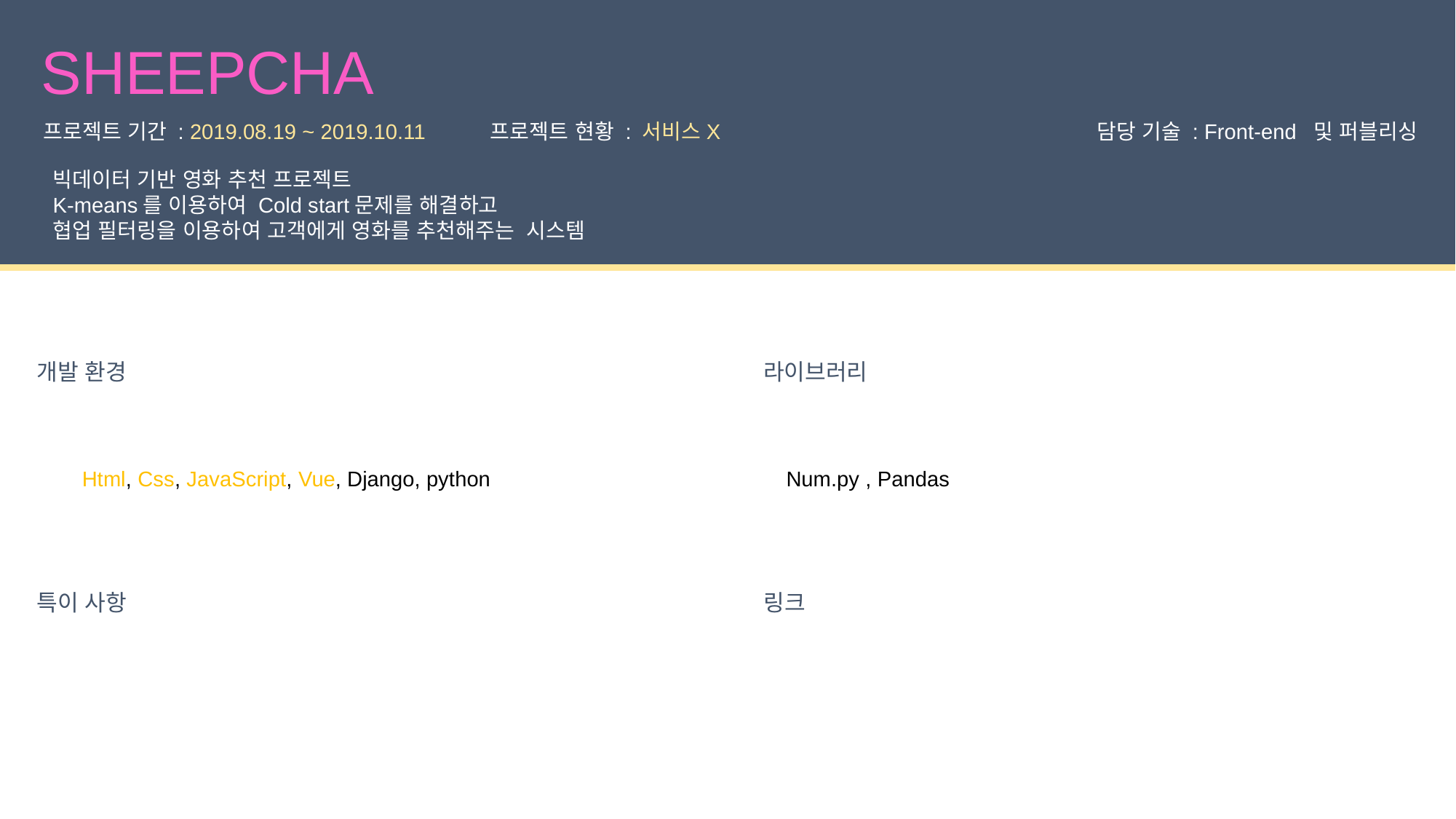

SHEEPCHA
프로젝트 현황 : 서비스X
담당 기술 : Front-end  및 퍼블리싱
프로젝트 기간 : 2019.08.19 ~ 2019.10.11
빅데이터 기반 영화 추천 프로젝트
K-means를 이용하여 Cold start문제를 해결하고
협업 필터링을 이용하여 고객에게 영화를 추천해주는  시스템
라이브러리
개발 환경
Num.py , Pandas
Html, Css, JavaScript, Vue, Django, python
링크
특이 사항